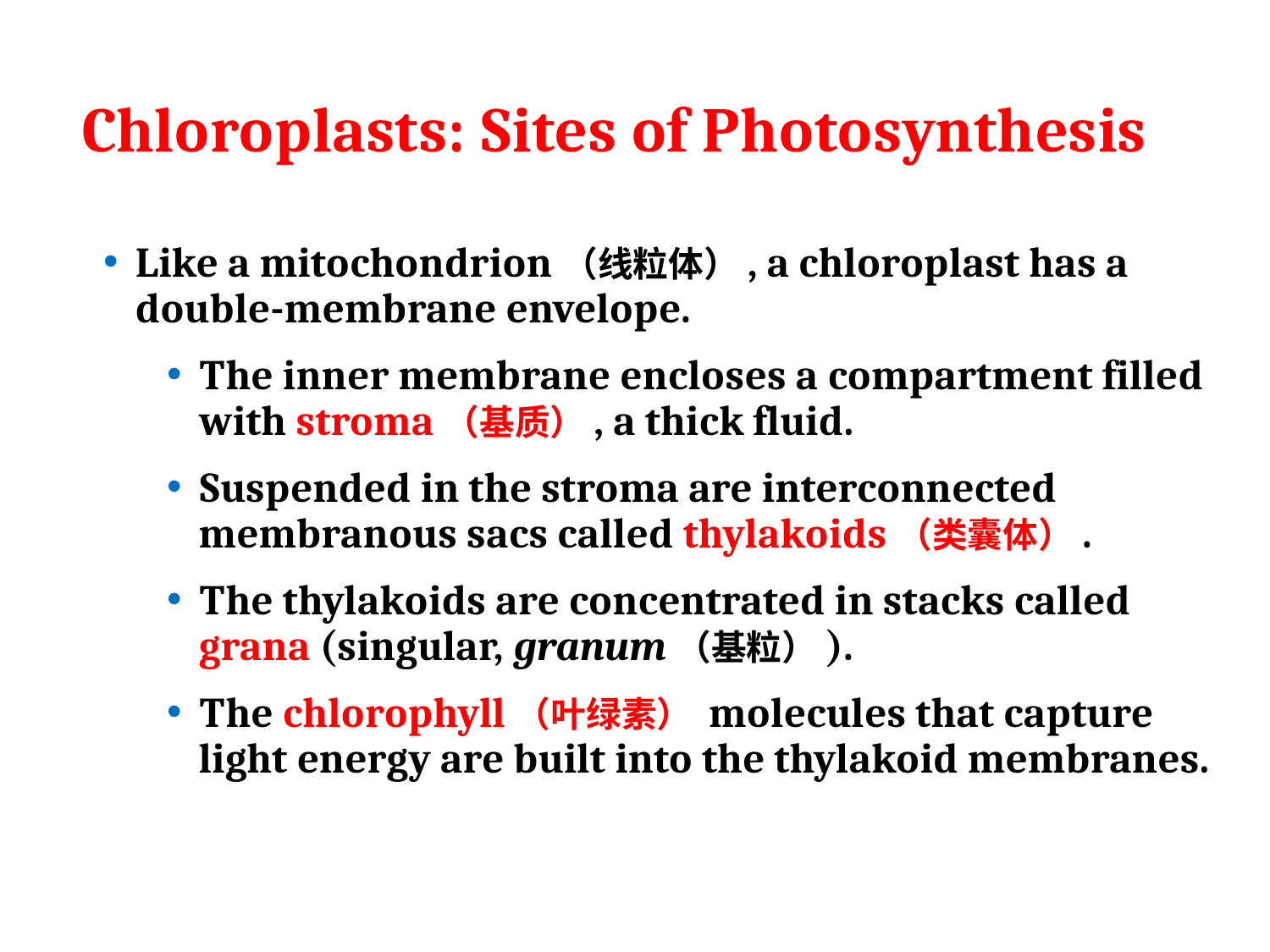

# Chloroplasts: Sites of Photosynthesis
Like a mitochondrion（线粒体）, a chloroplast has a double-membrane envelope.
The inner membrane encloses a compartment filled with stroma（基质）, a thick fluid.
Suspended in the stroma are interconnected membranous sacs called thylakoids（类囊体）.
The thylakoids are concentrated in stacks called grana (singular, granum（基粒）).
The chlorophyll（叶绿素） molecules that capture light energy are built into the thylakoid membranes.